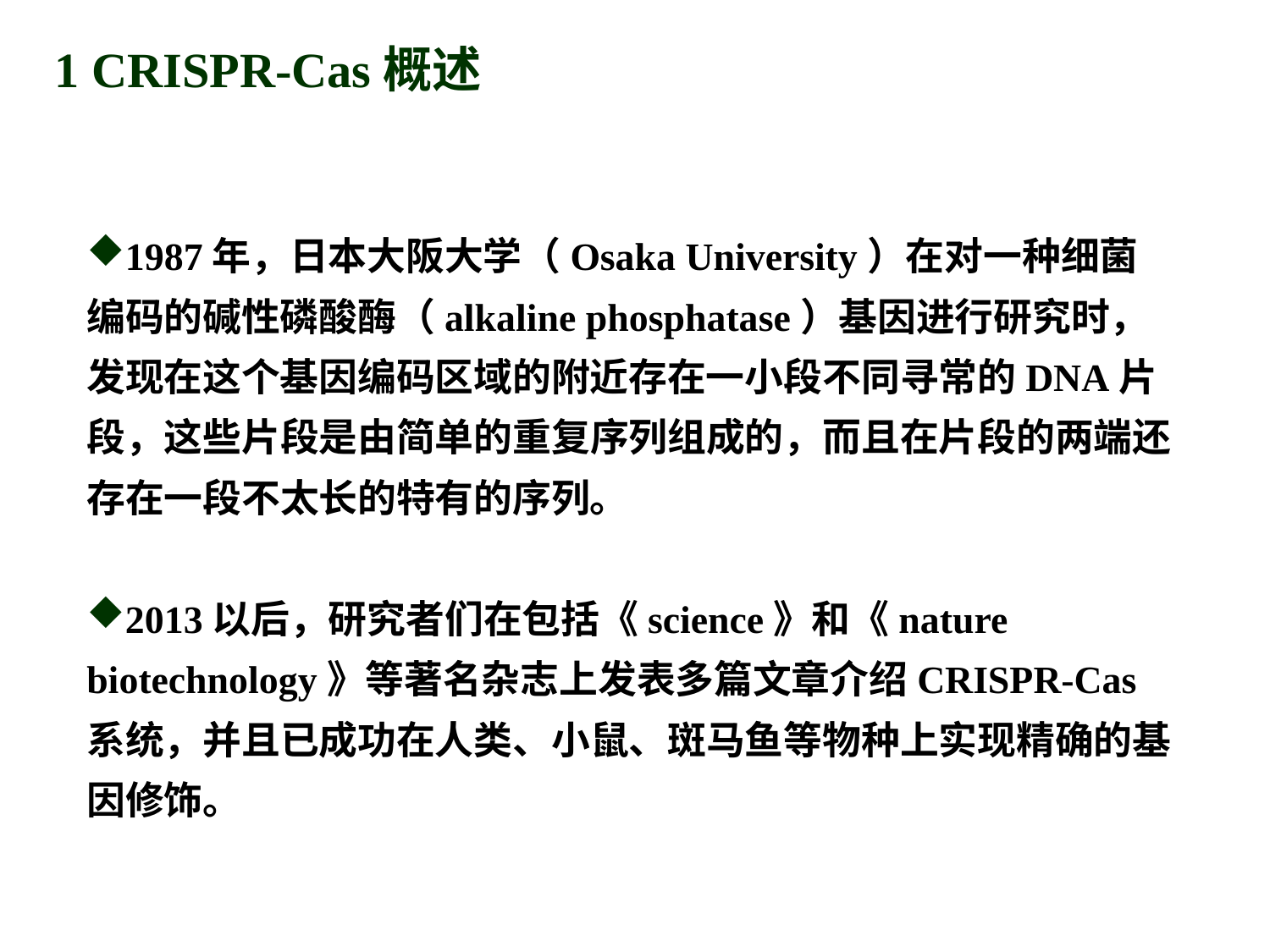

1 CRISPR-Cas概述
1987年，日本大阪大学（Osaka University）在对一种细菌编码的碱性磷酸酶（alkaline phosphatase）基因进行研究时，发现在这个基因编码区域的附近存在一小段不同寻常的DNA片段，这些片段是由简单的重复序列组成的，而且在片段的两端还存在一段不太长的特有的序列。

2013以后，研究者们在包括《science》和《nature biotechnology》等著名杂志上发表多篇文章介绍CRISPR-Cas系统，并且已成功在人类、小鼠、斑马鱼等物种上实现精确的基因修饰。